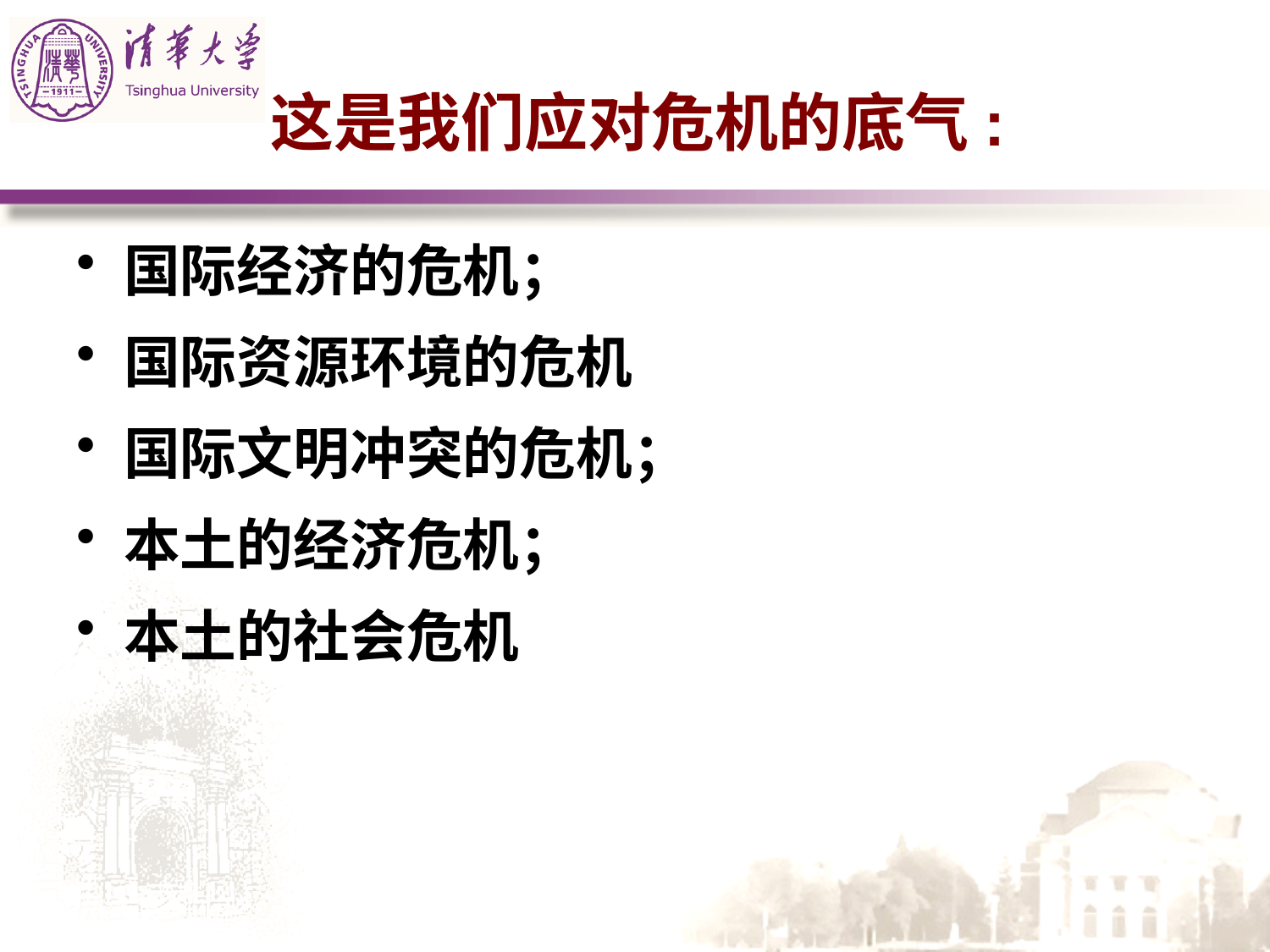

# 这是我们应对危机的底气:
国际经济的危机；
国际资源环境的危机
国际文明冲突的危机；
本土的经济危机；
本土的社会危机